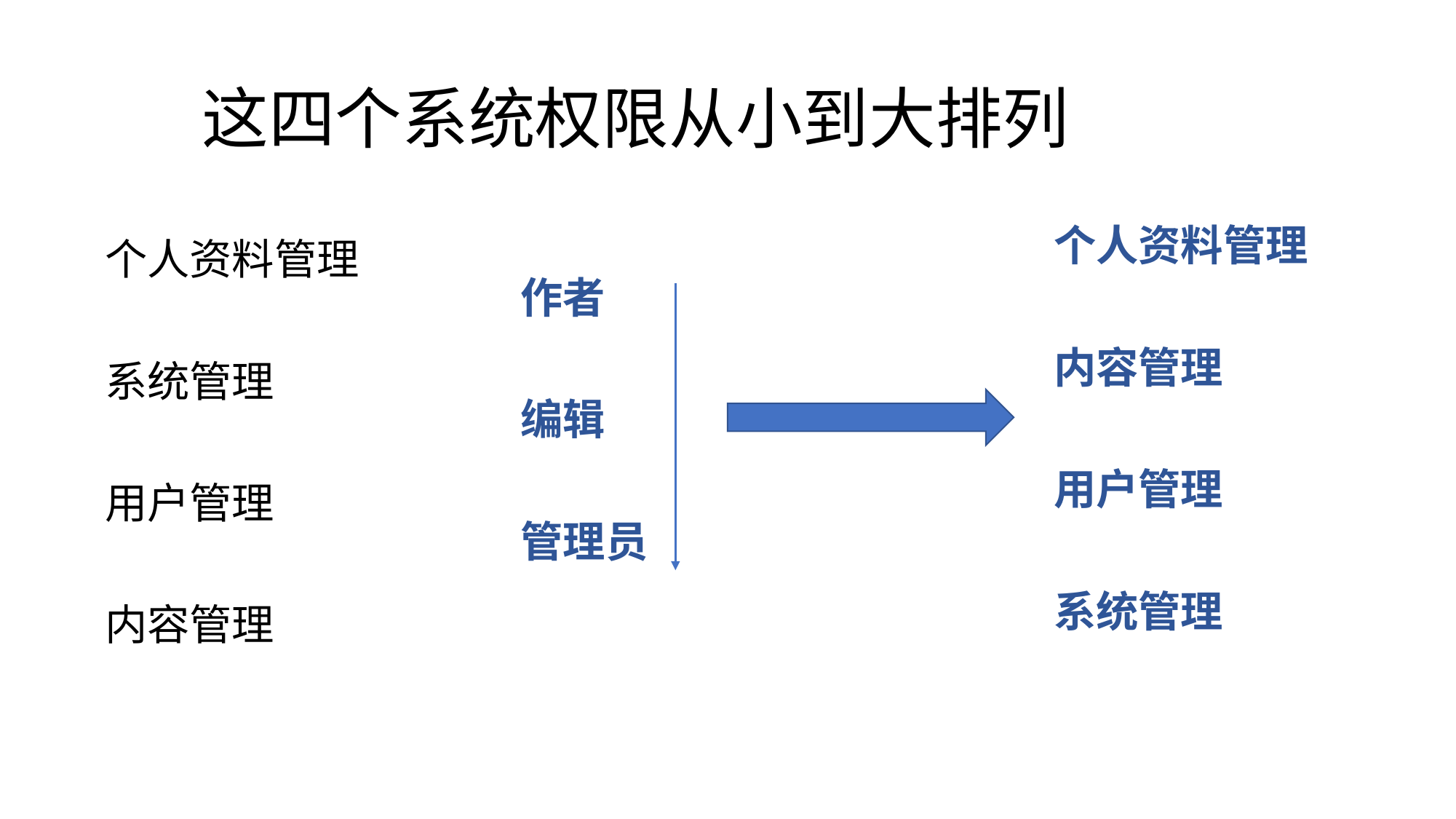

# 这四个系统权限从小到大排列
个人资料管理

内容管理

用户管理

系统管理

个人资料管理

系统管理

用户管理

内容管理
作者

编辑

管理员